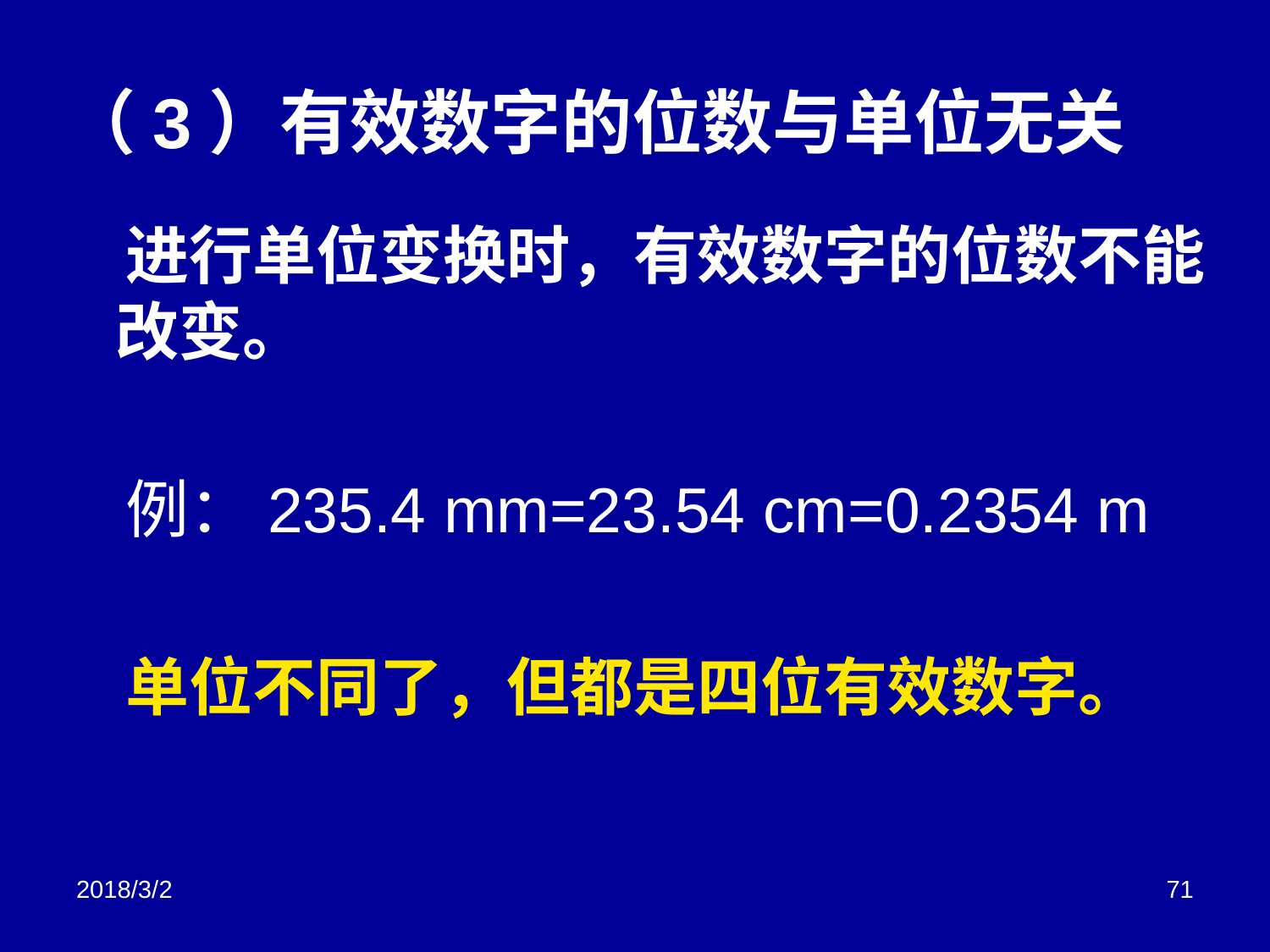

# （3）有效数字的位数与单位无关
   进行单位变换时，有效数字的位数不能改变。

   例：235.4 mm=23.54 cm=0.2354 m

   单位不同了，但都是四位有效数字。
2018/3/2
71